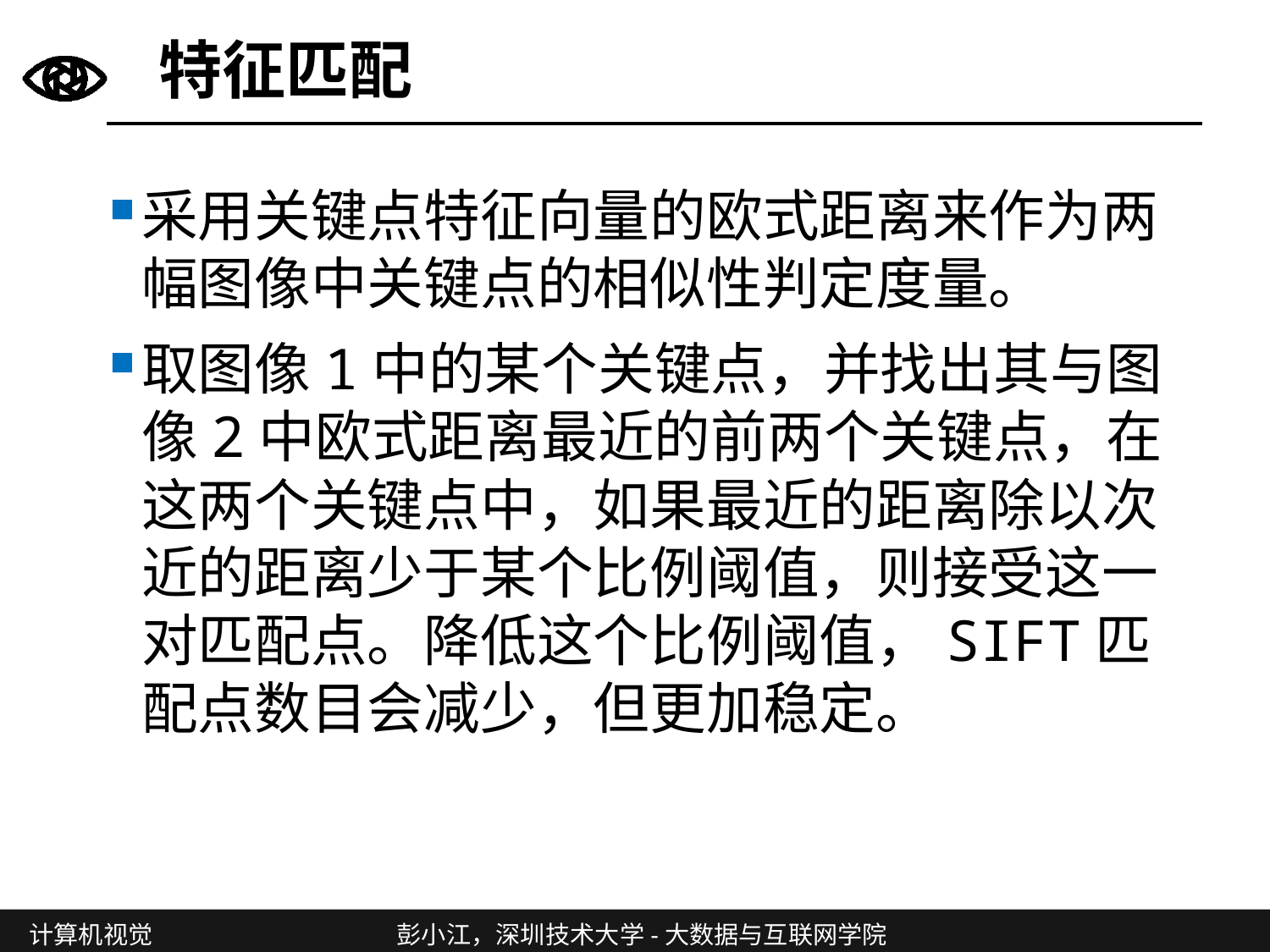

# 特征匹配
采用关键点特征向量的欧式距离来作为两幅图像中关键点的相似性判定度量。
取图像1中的某个关键点，并找出其与图像2中欧式距离最近的前两个关键点，在这两个关键点中，如果最近的距离除以次近的距离少于某个比例阈值，则接受这一对匹配点。降低这个比例阈值，SIFT匹配点数目会减少，但更加稳定。